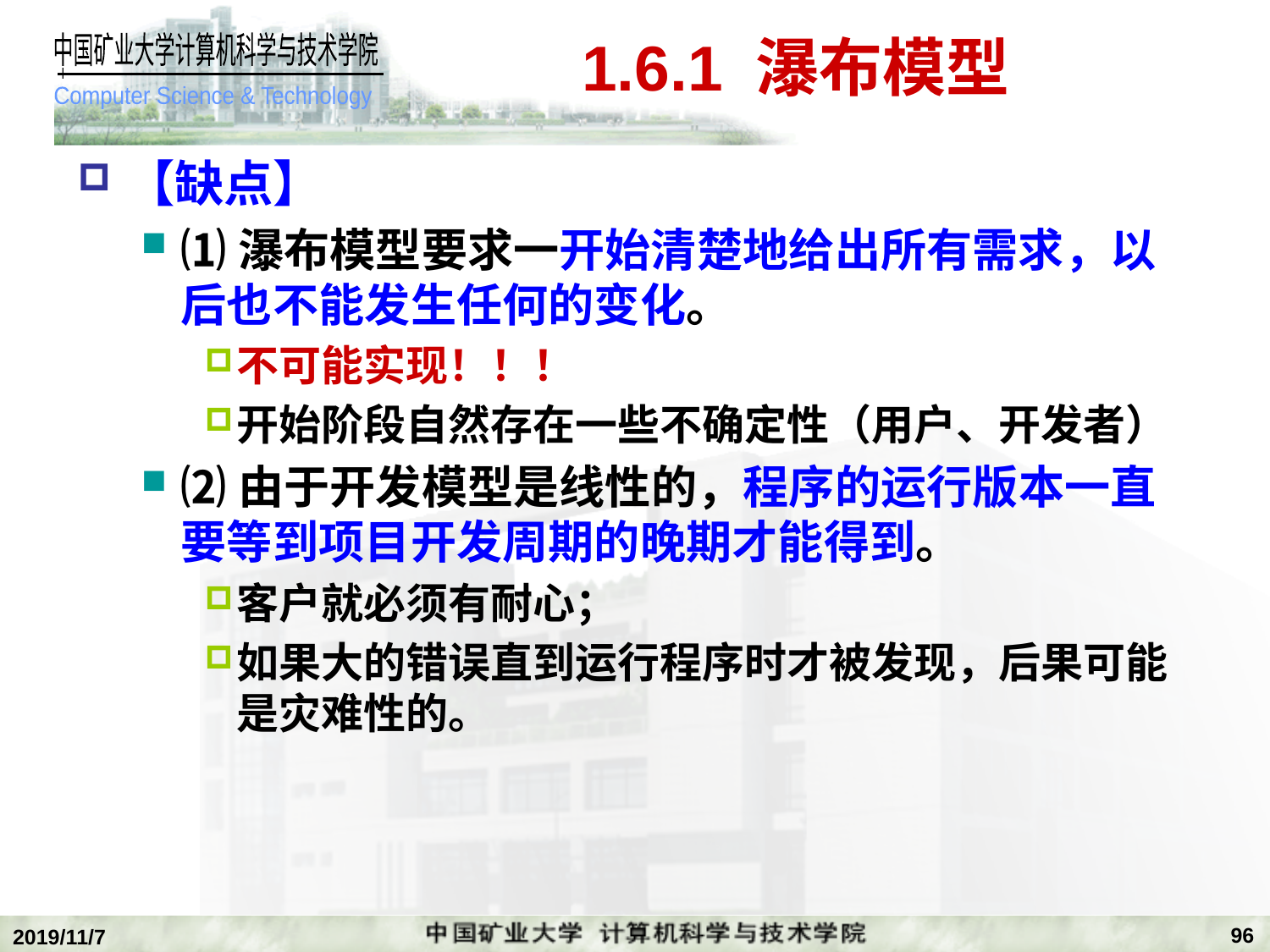

# 1.6.1 瀑布模型
【缺点】
⑴瀑布模型要求一开始清楚地给出所有需求，以后也不能发生任何的变化。
不可能实现！！！
开始阶段自然存在一些不确定性（用户、开发者）
⑵由于开发模型是线性的，程序的运行版本一直要等到项目开发周期的晚期才能得到。
客户就必须有耐心；
如果大的错误直到运行程序时才被发现，后果可能是灾难性的。
96
2019/11/7